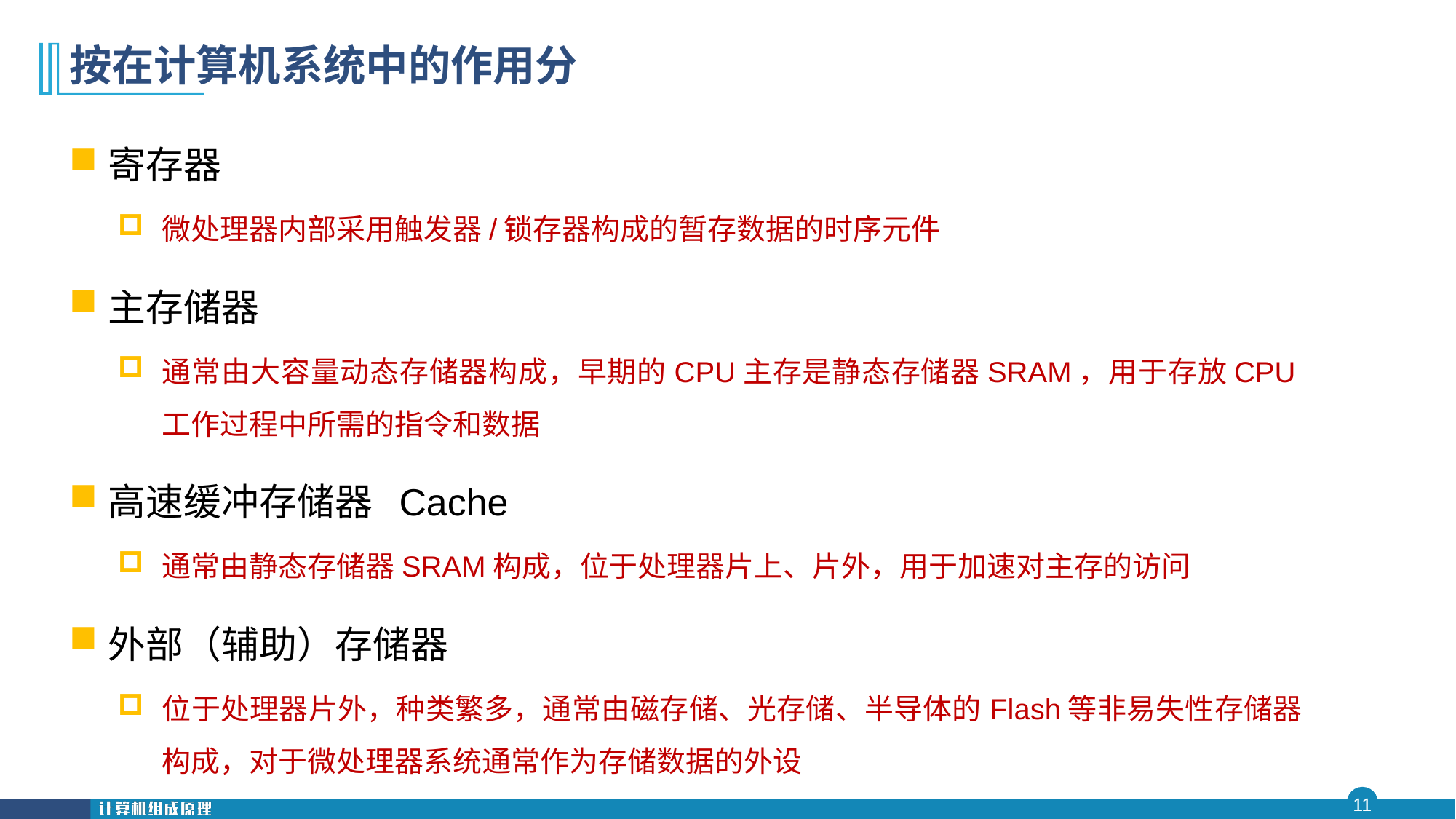

# 按在计算机系统中的作用分
寄存器
微处理器内部采用触发器/锁存器构成的暂存数据的时序元件
主存储器
通常由大容量动态存储器构成，早期的CPU主存是静态存储器SRAM，用于存放CPU工作过程中所需的指令和数据
高速缓冲存储器  Cache
通常由静态存储器SRAM构成，位于处理器片上、片外，用于加速对主存的访问
外部（辅助）存储器
位于处理器片外，种类繁多，通常由磁存储、光存储、半导体的Flash等非易失性存储器构成，对于微处理器系统通常作为存储数据的外设